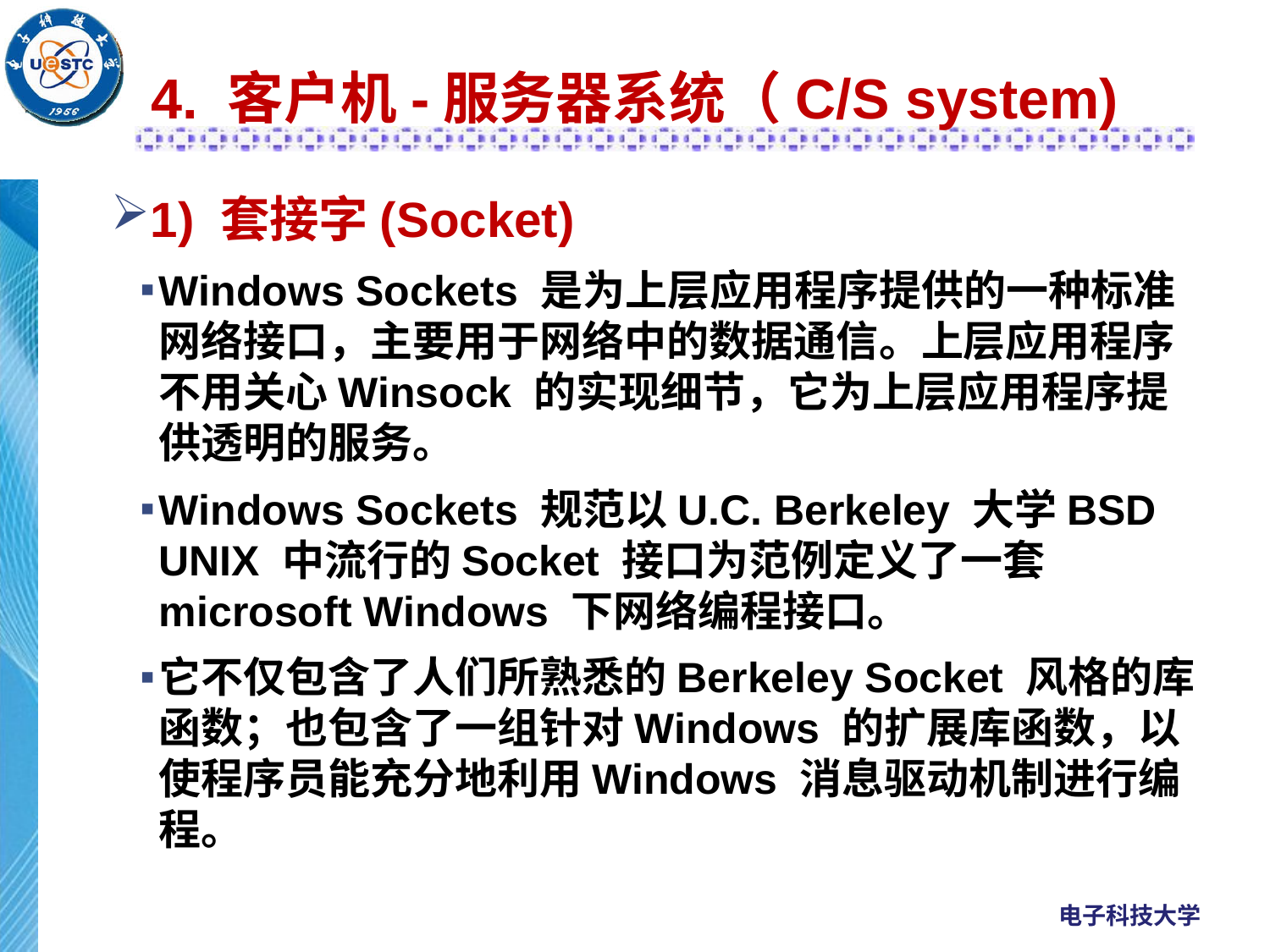

# 4. 客户机-服务器系统（C/S system)
1) 套接字(Socket)
Windows Sockets 是为上层应用程序提供的一种标准网络接口，主要用于网络中的数据通信。上层应用程序不用关心Winsock 的实现细节，它为上层应用程序提供透明的服务。
Windows Sockets 规范以U.C. Berkeley 大学BSD UNIX 中流行的Socket 接口为范例定义了一套microsoft Windows 下网络编程接口。
它不仅包含了人们所熟悉的Berkeley Socket 风格的库函数；也包含了一组针对Windows 的扩展库函数，以使程序员能充分地利用Windows 消息驱动机制进行编程。